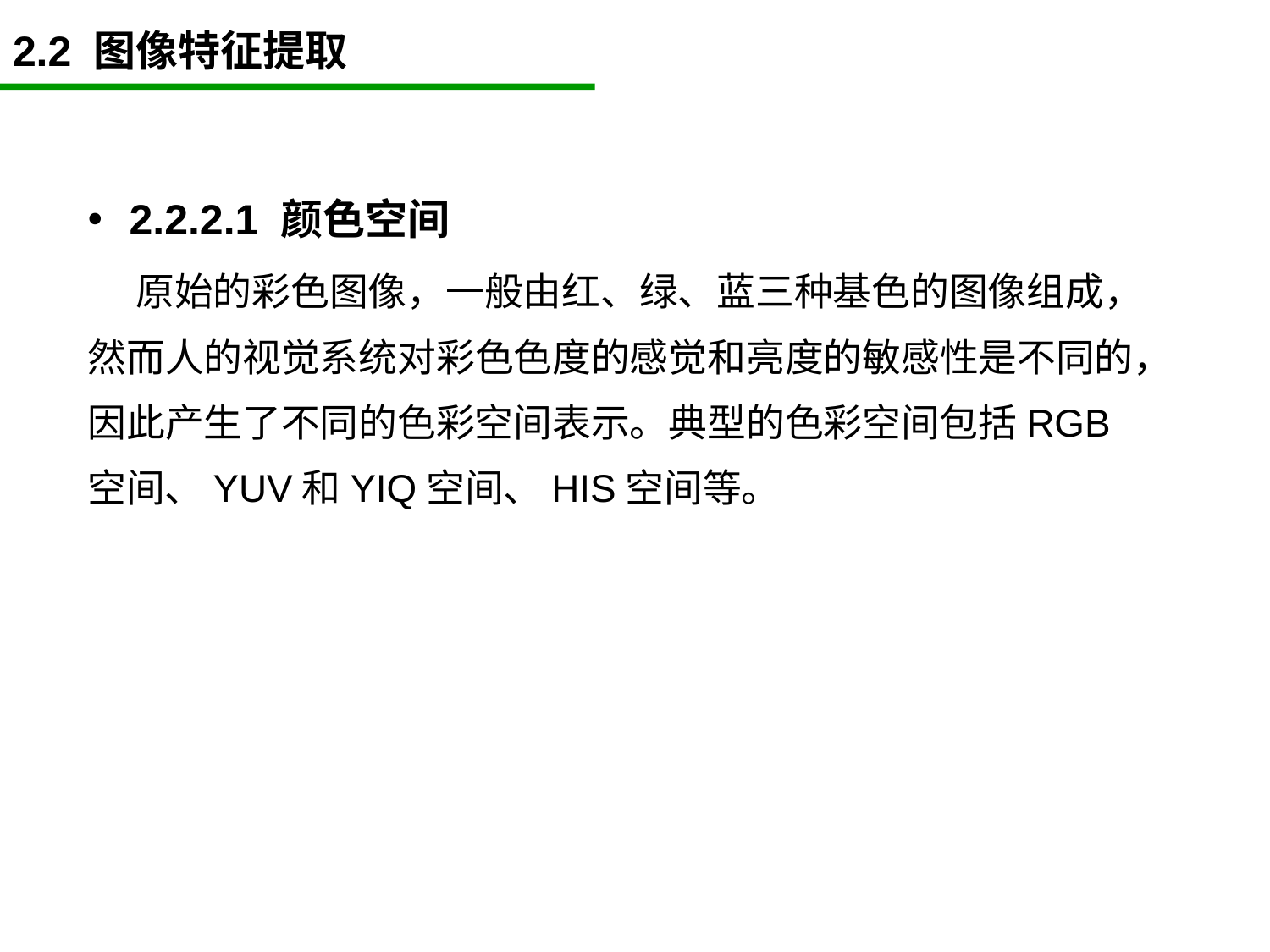

# 2.2 图像特征提取
2.2.2.1 颜色空间
    原始的彩色图像，一般由红、绿、蓝三种基色的图像组成，然而人的视觉系统对彩色色度的感觉和亮度的敏感性是不同的，因此产生了不同的色彩空间表示。典型的色彩空间包括RGB空间、YUV和YIQ空间、HIS空间等。